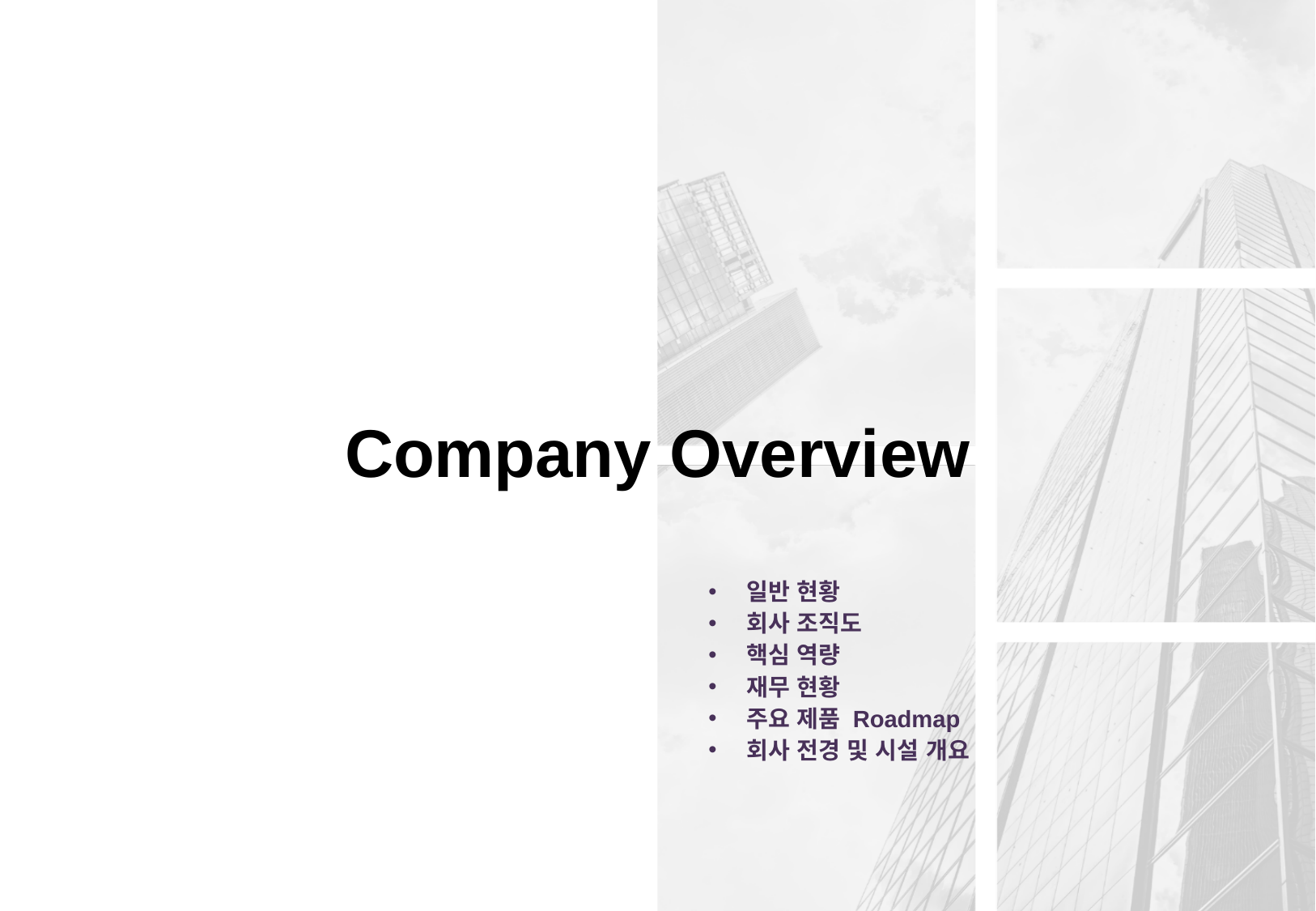

Company Overview
일반 현황
회사 조직도
핵심 역량
재무 현황
주요 제품 Roadmap
회사 전경 및 시설 개요